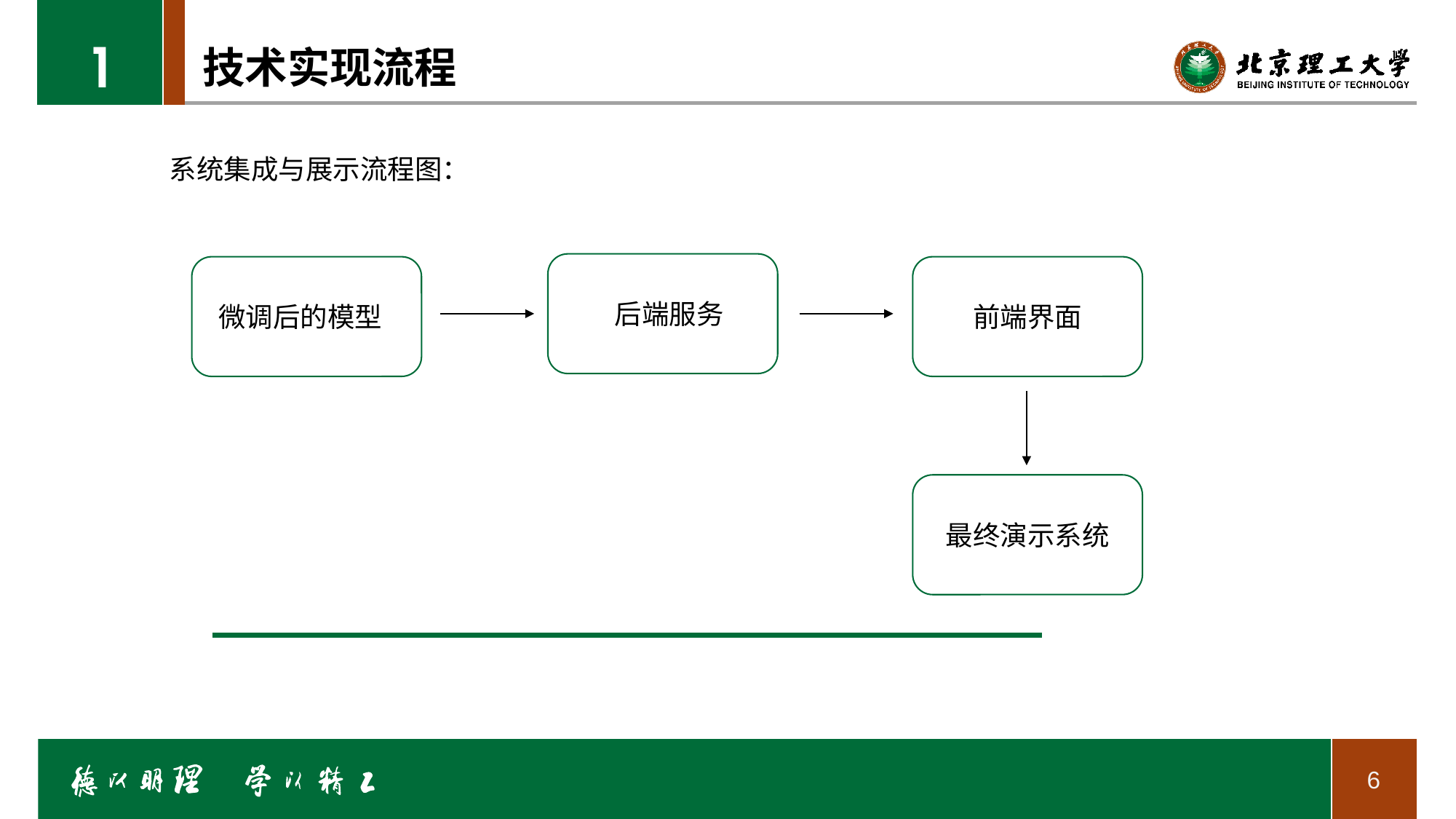

1
# 技术实现流程
系统集成与展示流程图：
 后端服务
微调后的模型
前端界面
最终演示系统